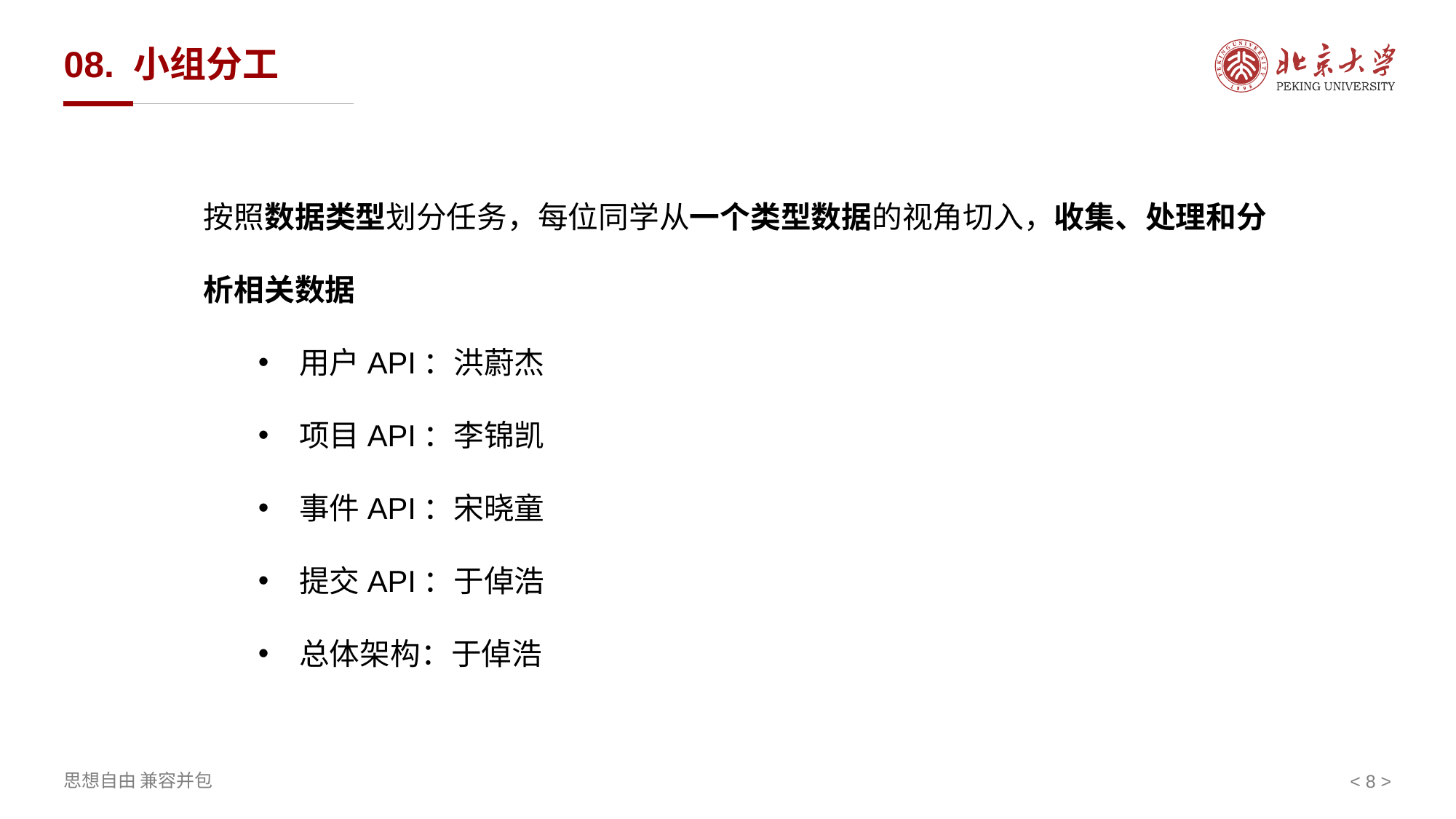

# 08. 小组分工
按照数据类型划分任务，每位同学从一个类型数据的视角切入，收集、处理和分析相关数据
用户API：洪蔚杰
项目API：李锦凯
事件API：宋晓童
提交API：于倬浩
总体架构：于倬浩
< 8 >